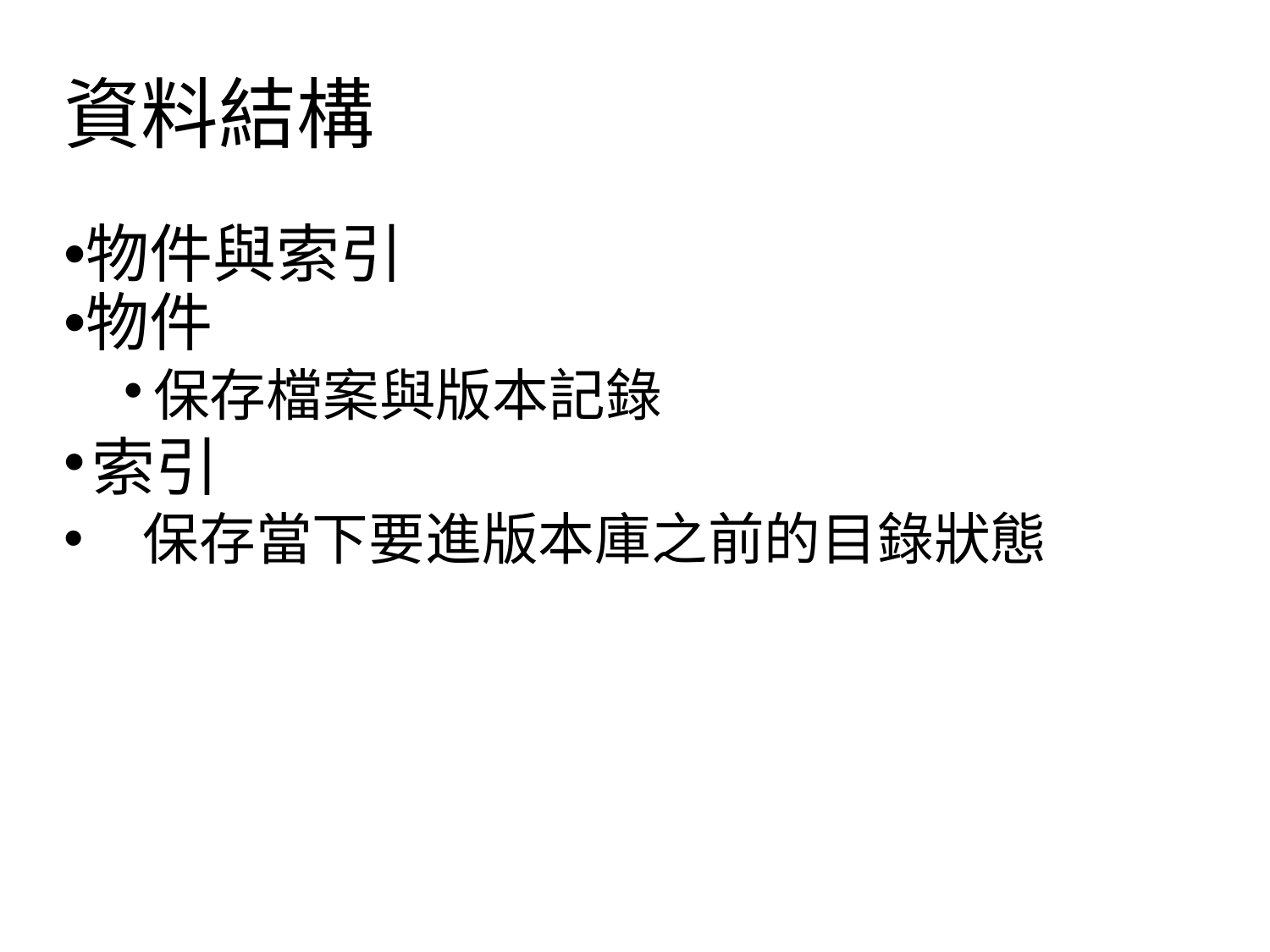

資料結構
物件與索引
物件
保存檔案與版本記錄
索引
保存當下要進版本庫之前的目錄狀態